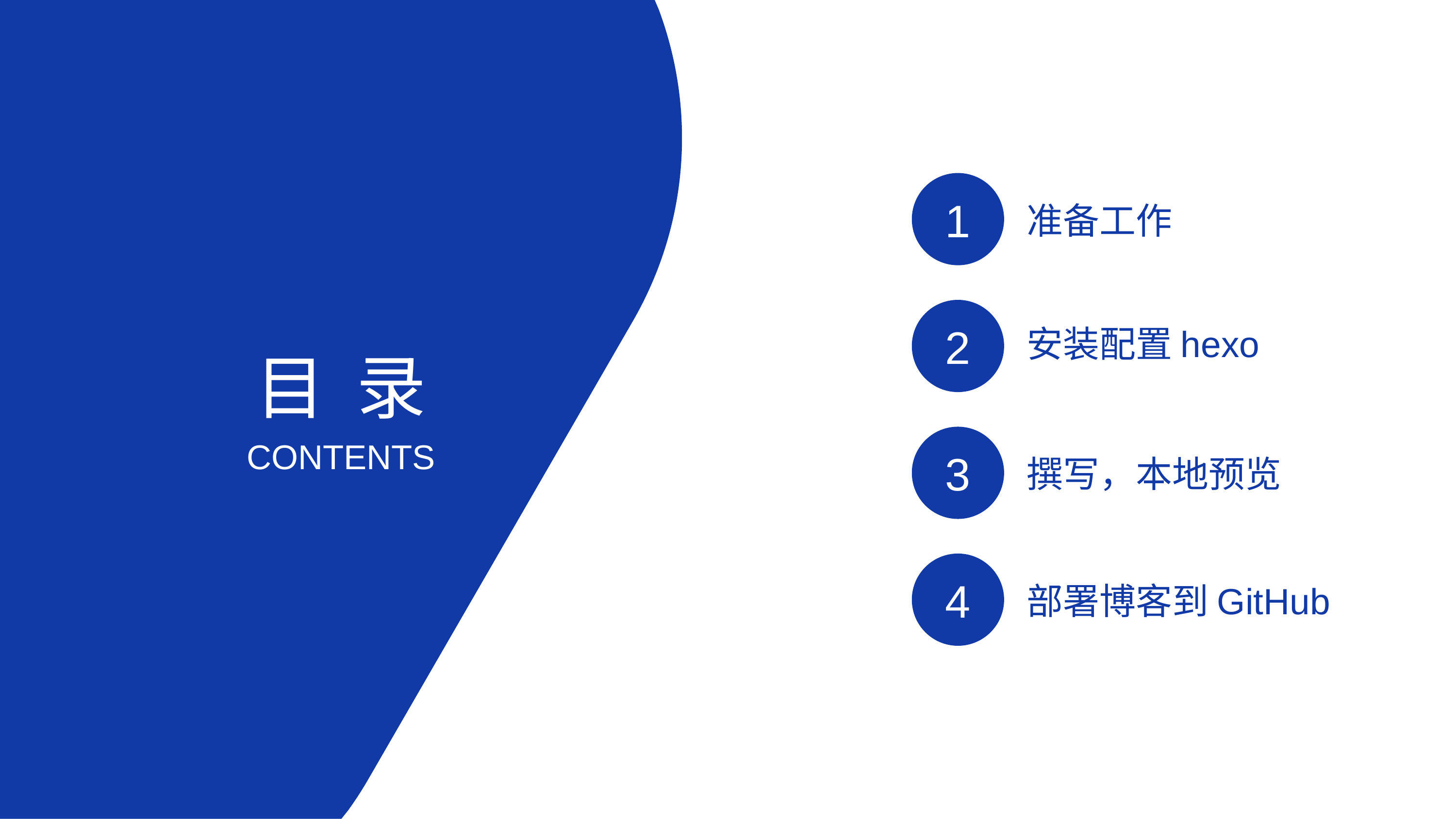

1
准备工作

2
安装配置hexo
目  录

CONTENTS
3
撰写，本地预览

4
部署博客到GitHub